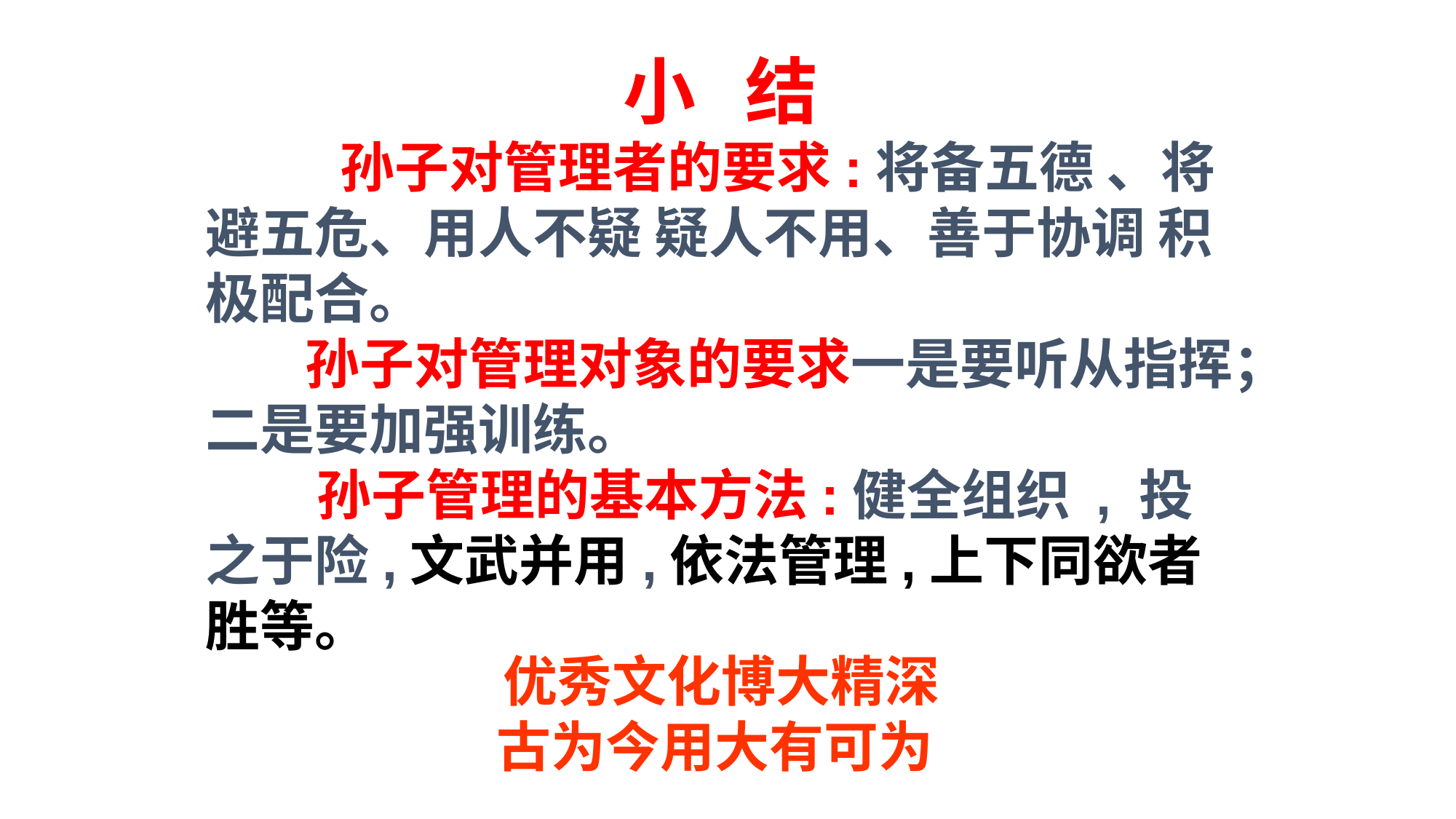

小   结
	 孙子对管理者的要求:将备五德 、将避五危、用人不疑 疑人不用、善于协调 积极配合。
       孙子对管理对象的要求一是要听从指挥；二是要加强训练。
         孙子管理的基本方法:健全组织 , 投之于险,文武并用,依法管理,上下同欲者胜等。
优秀文化博大精深
古为今用大有可为